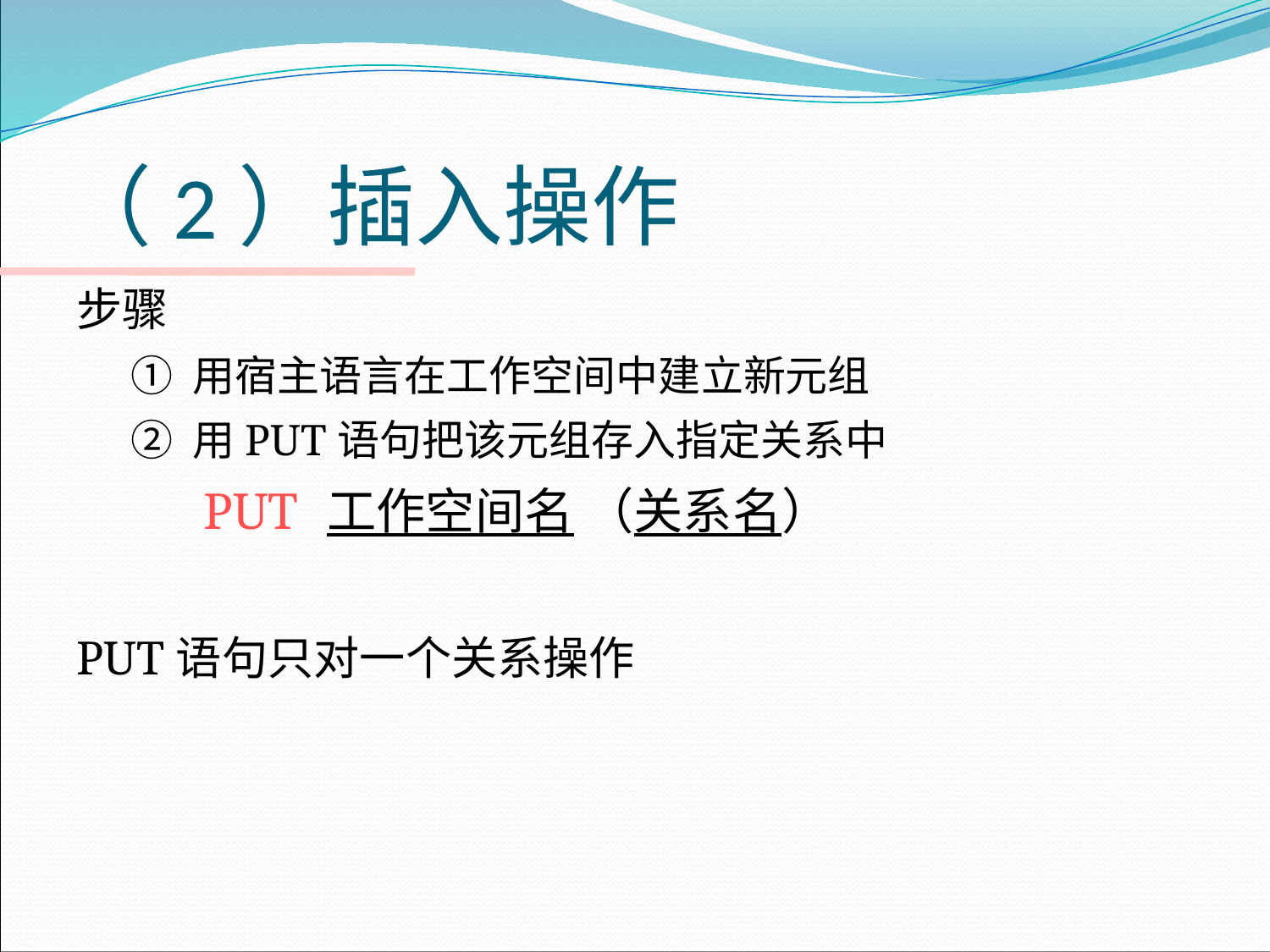

# （2）插入操作
步骤
① 用宿主语言在工作空间中建立新元组
② 用PUT语句把该元组存入指定关系中
	PUT  工作空间名 （关系名）

PUT语句只对一个关系操作

219